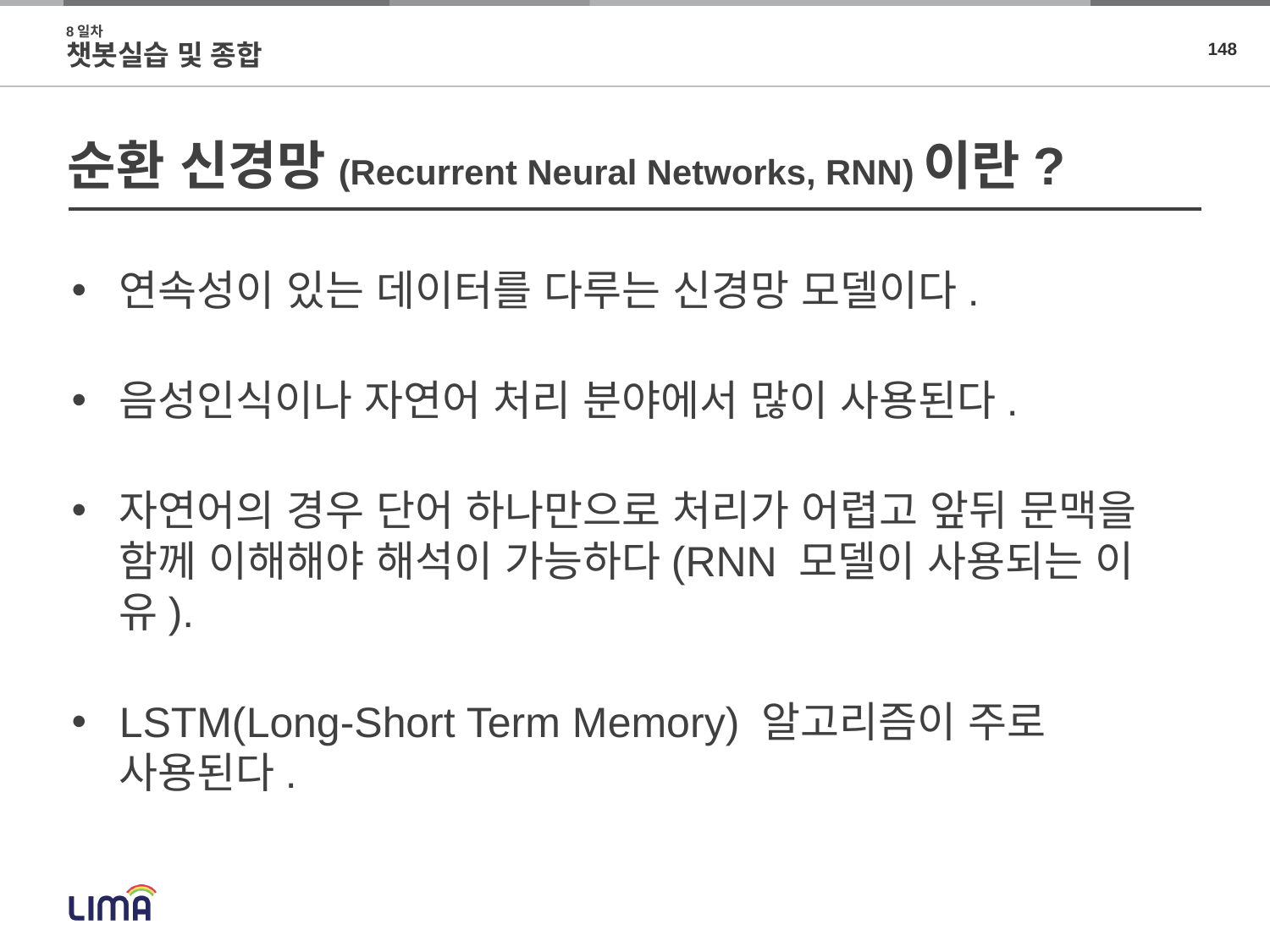

8일차
챗봇실습 및 종합
# 순환 신경망(Recurrent Neural Networks, RNN)이란?
연속성이 있는 데이터를 다루는 신경망 모델이다.
음성인식이나 자연어 처리 분야에서 많이 사용된다.
자연어의 경우 단어 하나만으로 처리가 어렵고 앞뒤 문맥을 함께 이해해야 해석이 가능하다(RNN 모델이 사용되는 이유).
LSTM(Long-Short Term Memory) 알고리즘이 주로 사용된다.